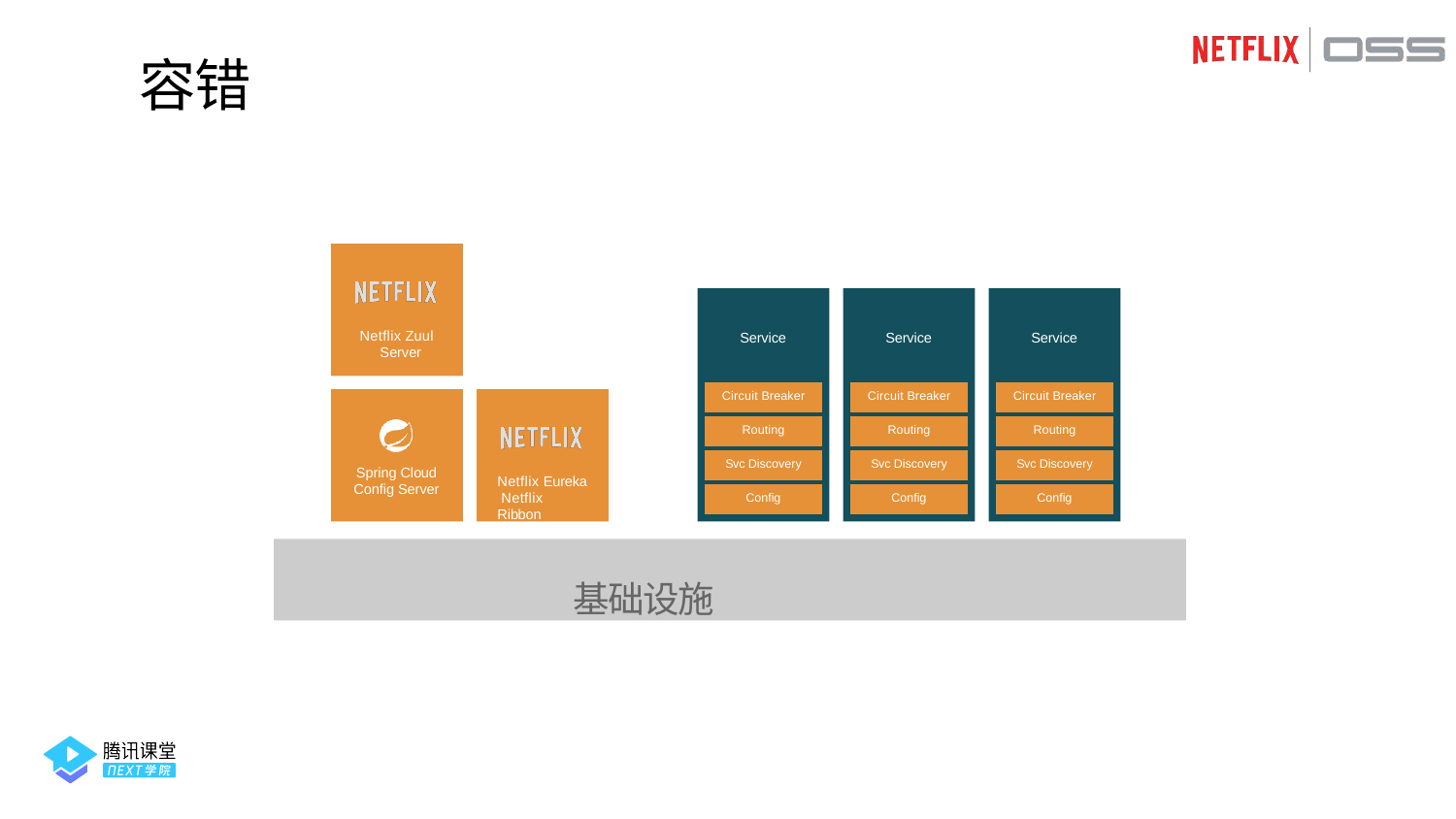

容错

Netflix Zuul  Server
Service
Service
Service
| Circuit Breaker |
| --- |
| Routing |
| Svc Discovery |
| Config |
| Circuit Breaker |
| --- |
| Routing |
| Svc Discovery |
| Config |
| Circuit Breaker |
| --- |
| Routing |
| Svc Discovery |
| Config |

Spring Cloud  Config Server
Netflix Eureka  Netflix Ribbon
基础设施